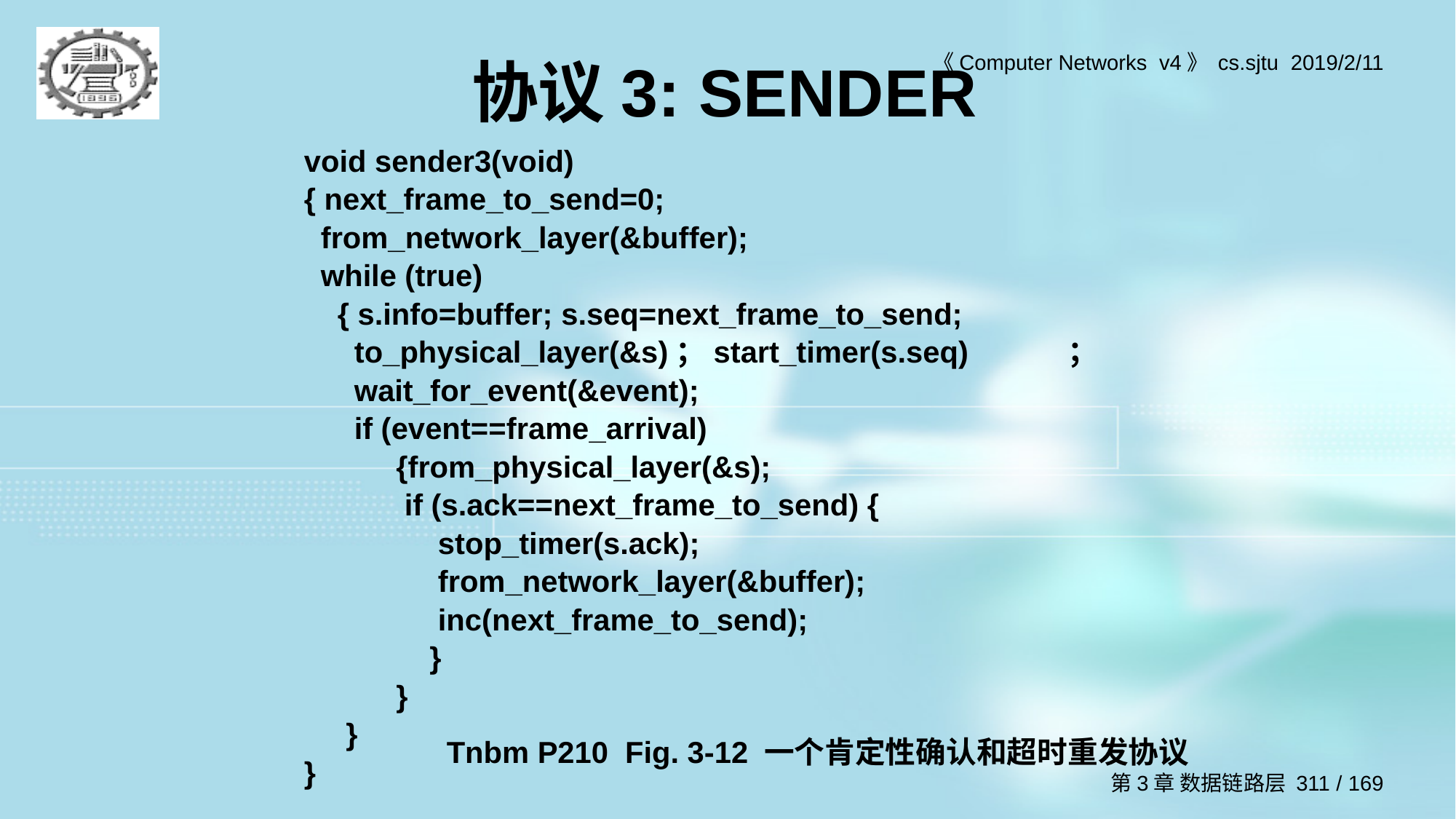

# 协议3: SENDER
void sender3(void)
{ next_frame_to_send=0;
  from_network_layer(&buffer);
  while (true)
    { s.info=buffer; s.seq=next_frame_to_send;
      to_physical_layer(&s)；start_timer(s.seq)	；
      wait_for_event(&event);
      if (event==frame_arrival)
           {from_physical_layer(&s);
            if (s.ack==next_frame_to_send) {
                stop_timer(s.ack);
                from_network_layer(&buffer);
                inc(next_frame_to_send);
               }
           }
     }
}
Tnbm P210  Fig. 3-12 一个肯定性确认和超时重发协议